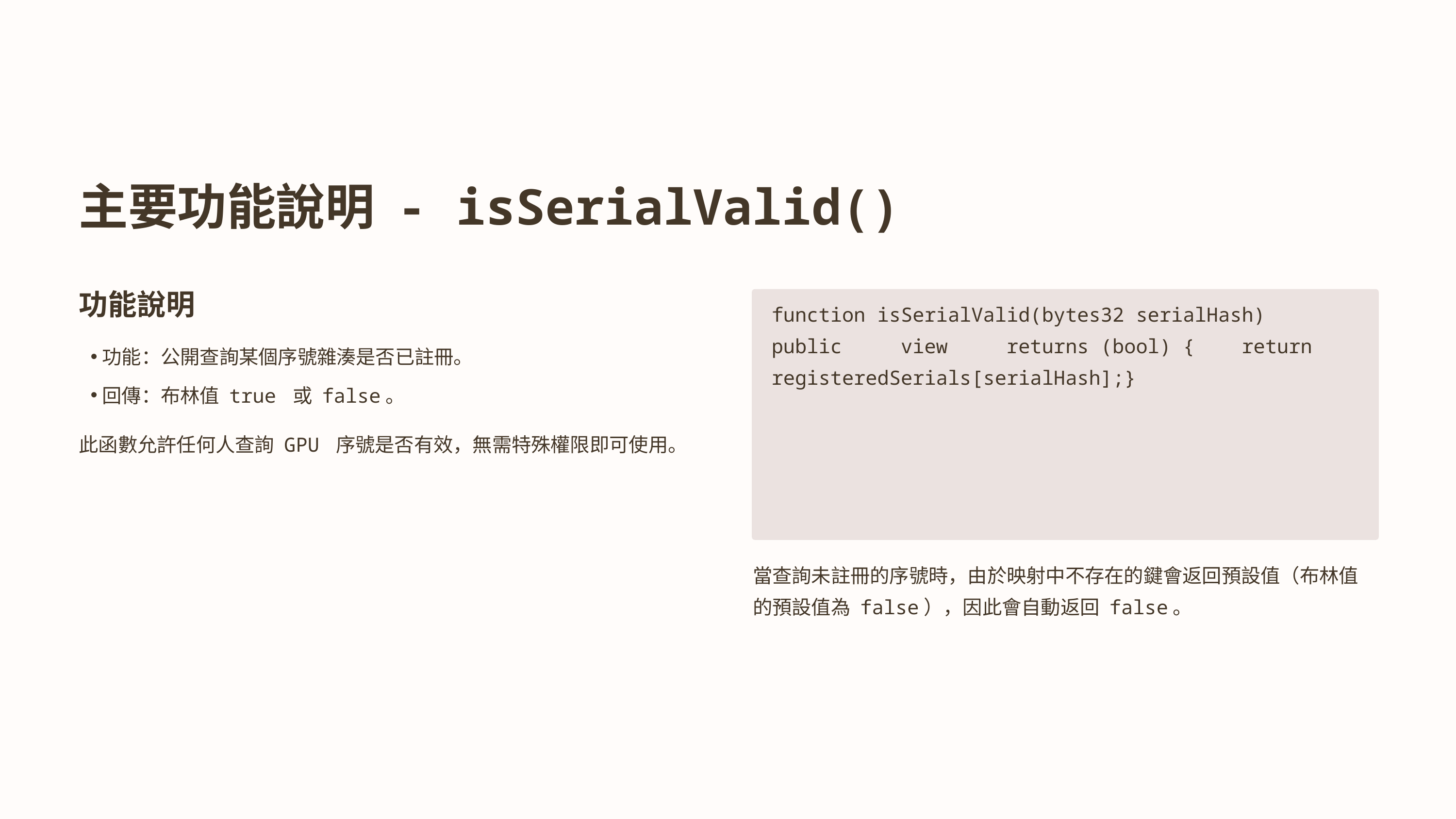

主要功能說明 - isSerialValid()
功能說明

function isSerialValid(bytes32 serialHash)     public     view     returns (bool) {    return registeredSerials[serialHash];}
功能：公開查詢某個序號雜湊是否已註冊。
回傳：布林值 true 或 false。
此函數允許任何人查詢 GPU 序號是否有效，無需特殊權限即可使用。
當查詢未註冊的序號時，由於映射中不存在的鍵會返回預設值（布林值的預設值為 false），因此會自動返回 false。